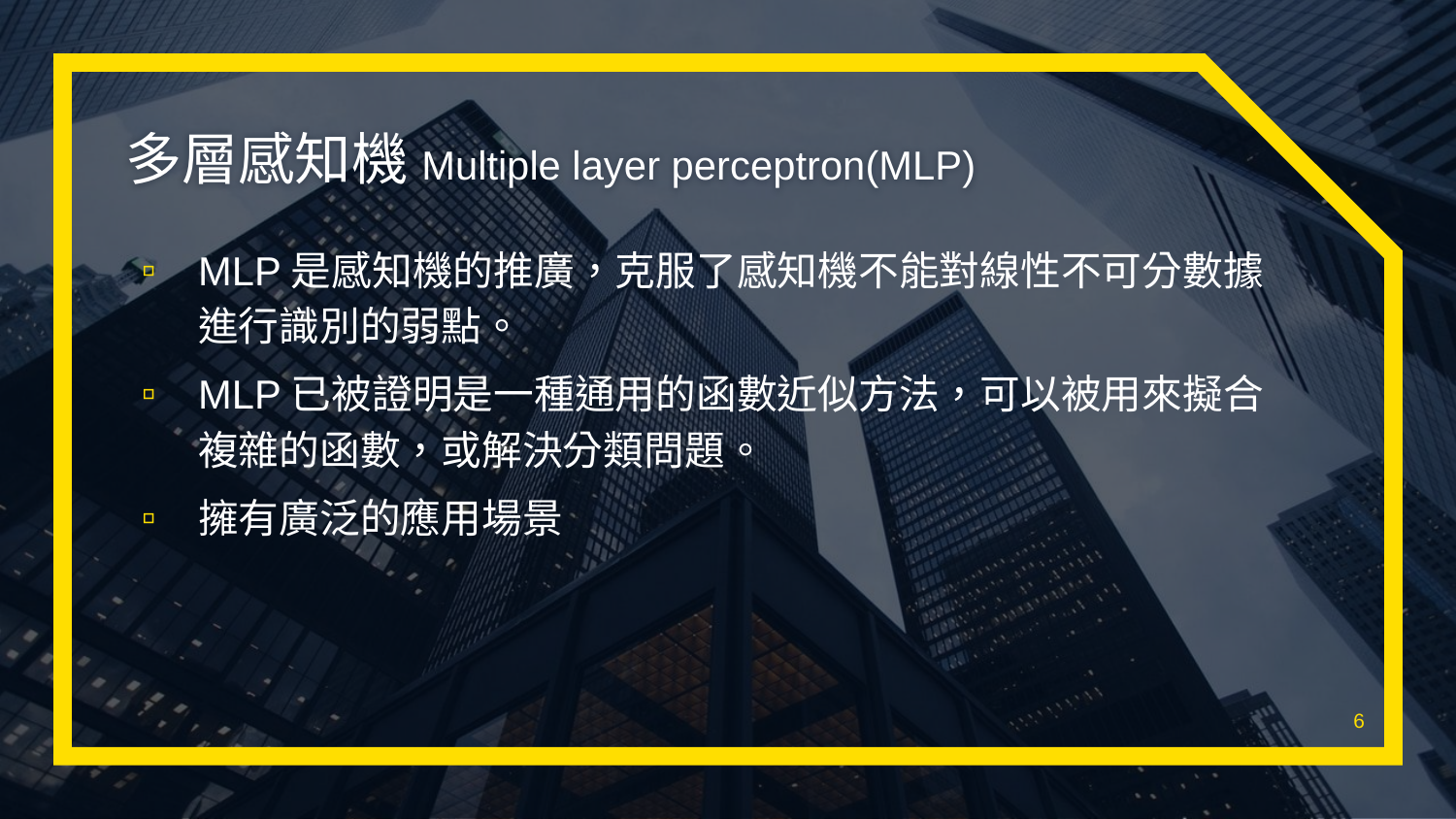

# 多層感知機Multiple layer perceptron(MLP)
MLP是感知機的推廣，克服了感知機不能對線性不可分數據進行識別的弱點。
MLP已被證明是一種通用的函數近似方法，可以被用來擬合複雜的函數，或解決分類問題。
擁有廣泛的應用場景
6